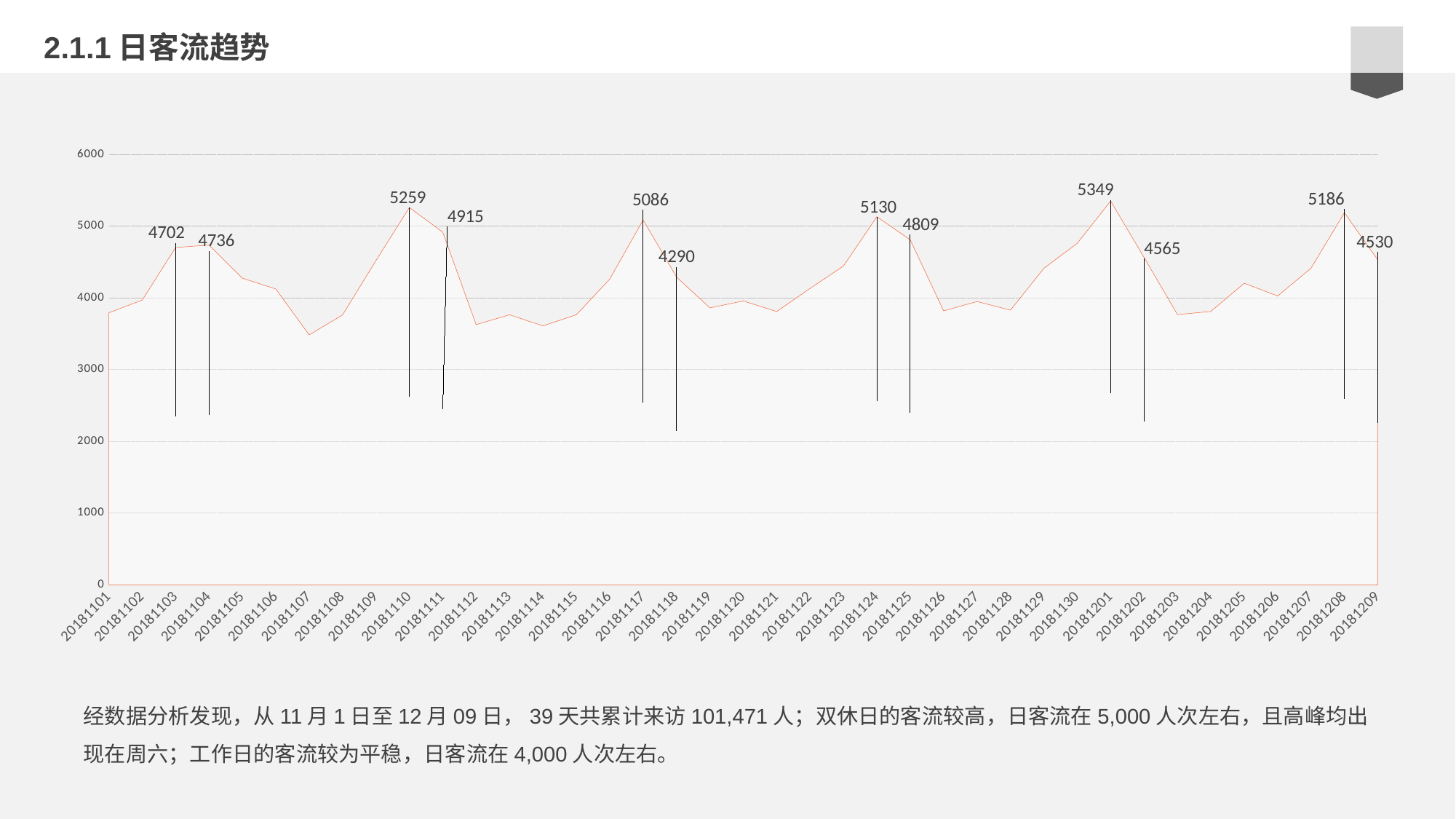

2.1.1日客流趋势
17

### Chart

| Category | 系列 1 |
|---|---|
| 20181101 | 3792.0 |
| 20181102 | 3969.0 |
| 20181103 | 4702.0 |
| 20181104 | 4736.0 |
| 20181105 | 4274.0 |
| 20181106 | 4124.0 |
| 20181107 | 3483.0 |
| 20181108 | 3763.0 |
| 20181109 | 4521.0 |
| 20181110 | 5259.0 |
| 20181111 | 4915.0 |
| 20181112 | 3627.0 |
| 20181113 | 3764.0 |
| 20181114 | 3610.0 |
| 20181115 | 3765.0 |
| 20181116 | 4261.0 |
| 20181117 | 5086.0 |
| 20181118 | 4290.0 |
| 20181119 | 3860.0 |
| 20181120 | 3957.0 |
| 20181121 | 3809.0 |
| 20181122 | 4132.0 |
| 20181123 | 4444.0 |
| 20181124 | 5130.0 |
| 20181125 | 4809.0 |
| 20181126 | 3818.0 |
| 20181127 | 3949.0 |
| 20181128 | 3828.0 |
| 20181129 | 4411.0 |
| 20181130 | 4760.0 |
| 20181201 | 5349.0 |
| 20181202 | 4565.0 |
| 20181203 | 3767.0 |
| 20181204 | 3810.0 |
| 20181205 | 4204.0 |
| 20181206 | 4026.0 |
| 20181207 | 4413.0 |
| 20181208 | 5186.0 |
| 20181209 | 4530.0 |
经数据分析发现，从11月1日至12月09日，39天共累计来访101,471人；双休日的客流较高，日客流在5,000人次左右，且高峰均出现在周六；工作日的客流较为平稳，日客流在4,000人次左右。